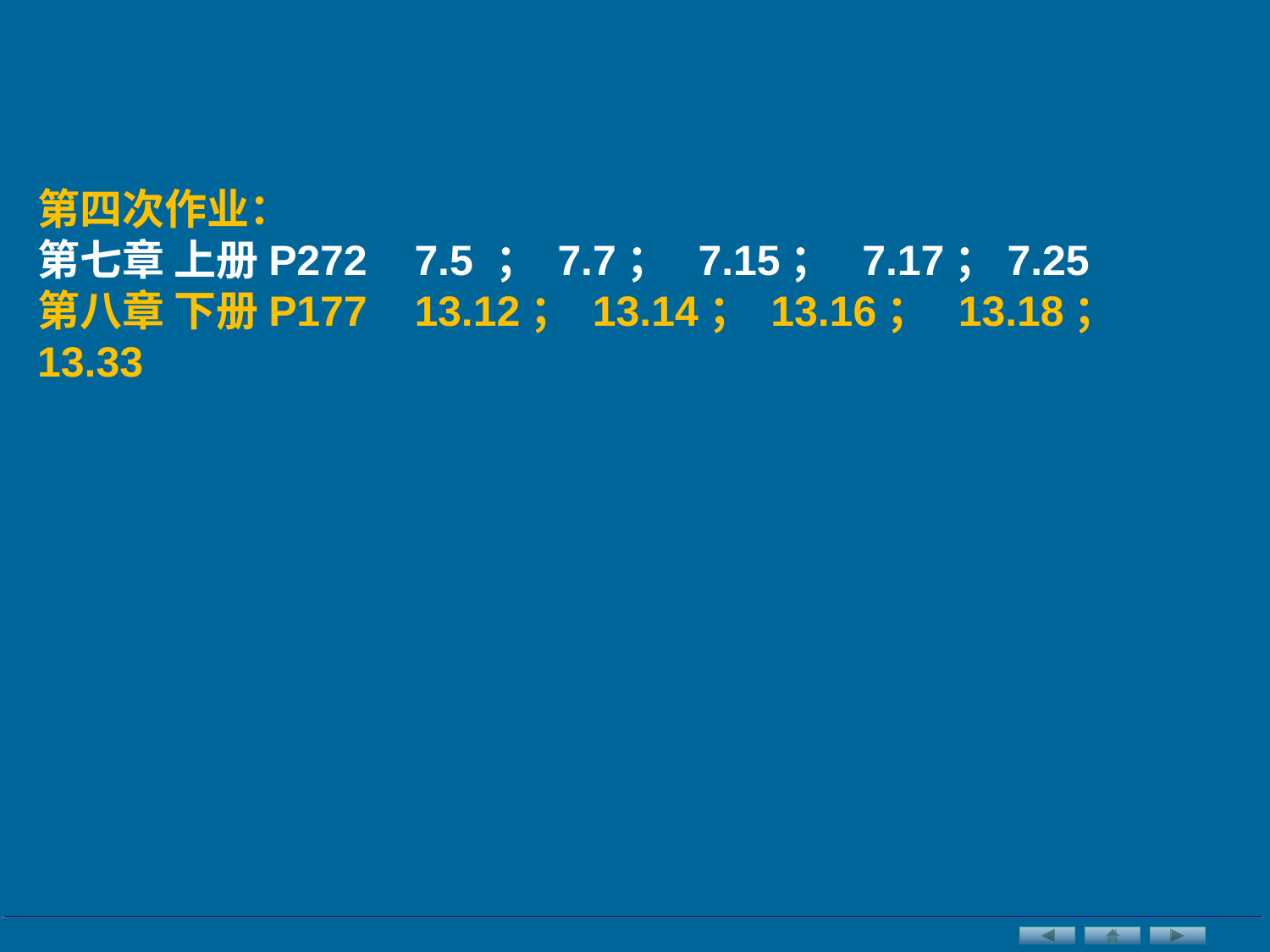

第四次作业：
第七章 上册P272    7.5 ； 7.7；  7.15；  7.17；7.25
第八章 下册P177    13.12； 13.14； 13.16；  13.18；  13.33